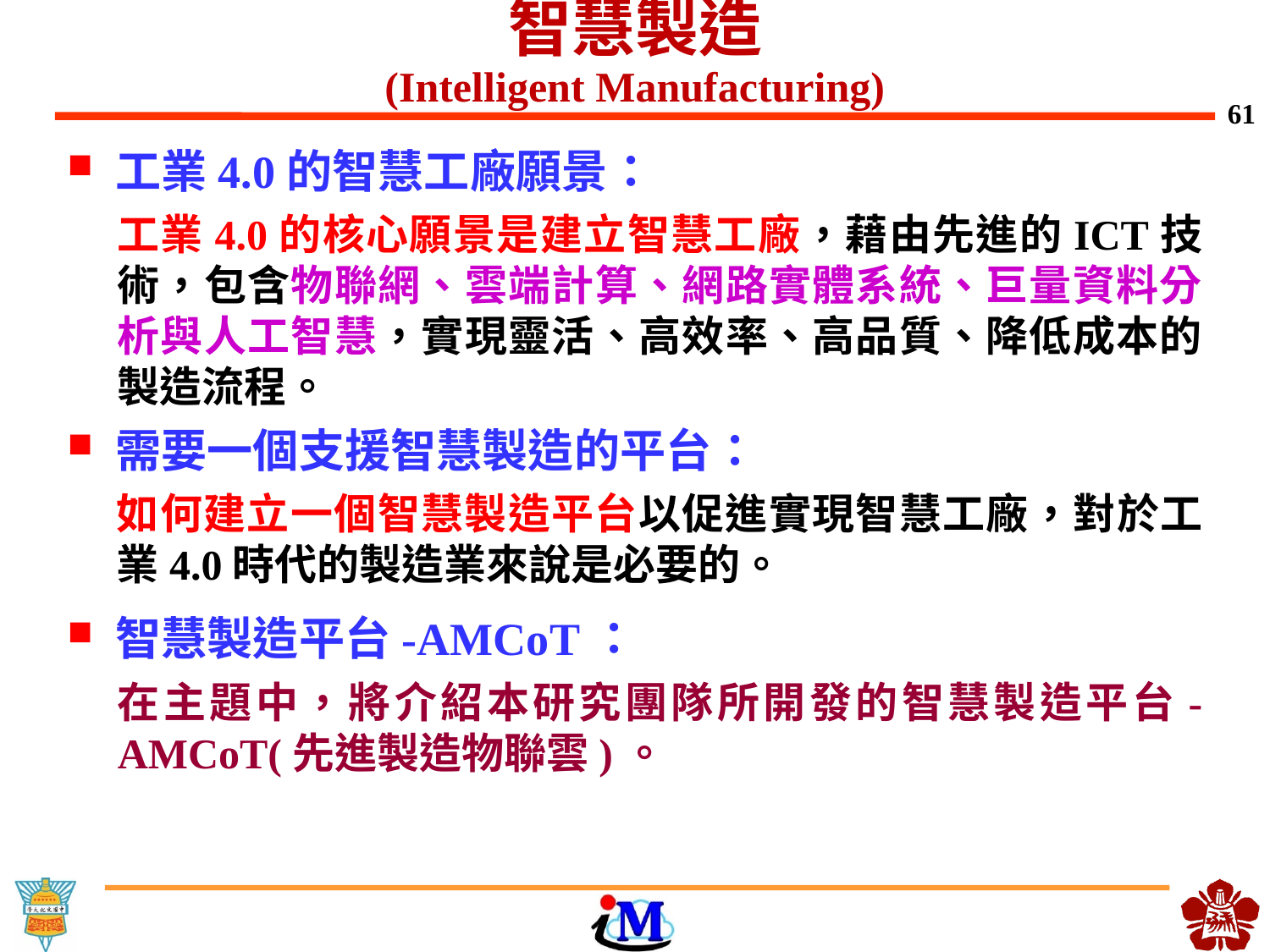

# 智慧製造 (Intelligent Manufacturing)

工業4.0的智慧工廠願景：
工業4.0的核心願景是建立智慧工廠，藉由先進的ICT技術，包含物聯網、雲端計算、網路實體系統、巨量資料分析與人工智慧，實現靈活、高效率、高品質、降低成本的製造流程。
需要一個支援智慧製造的平台：
如何建立一個智慧製造平台以促進實現智慧工廠，對於工業4.0時代的製造業來說是必要的。
智慧製造平台-AMCoT：
在主題中，將介紹本研究團隊所開發的智慧製造平台- AMCoT(先進製造物聯雲)。